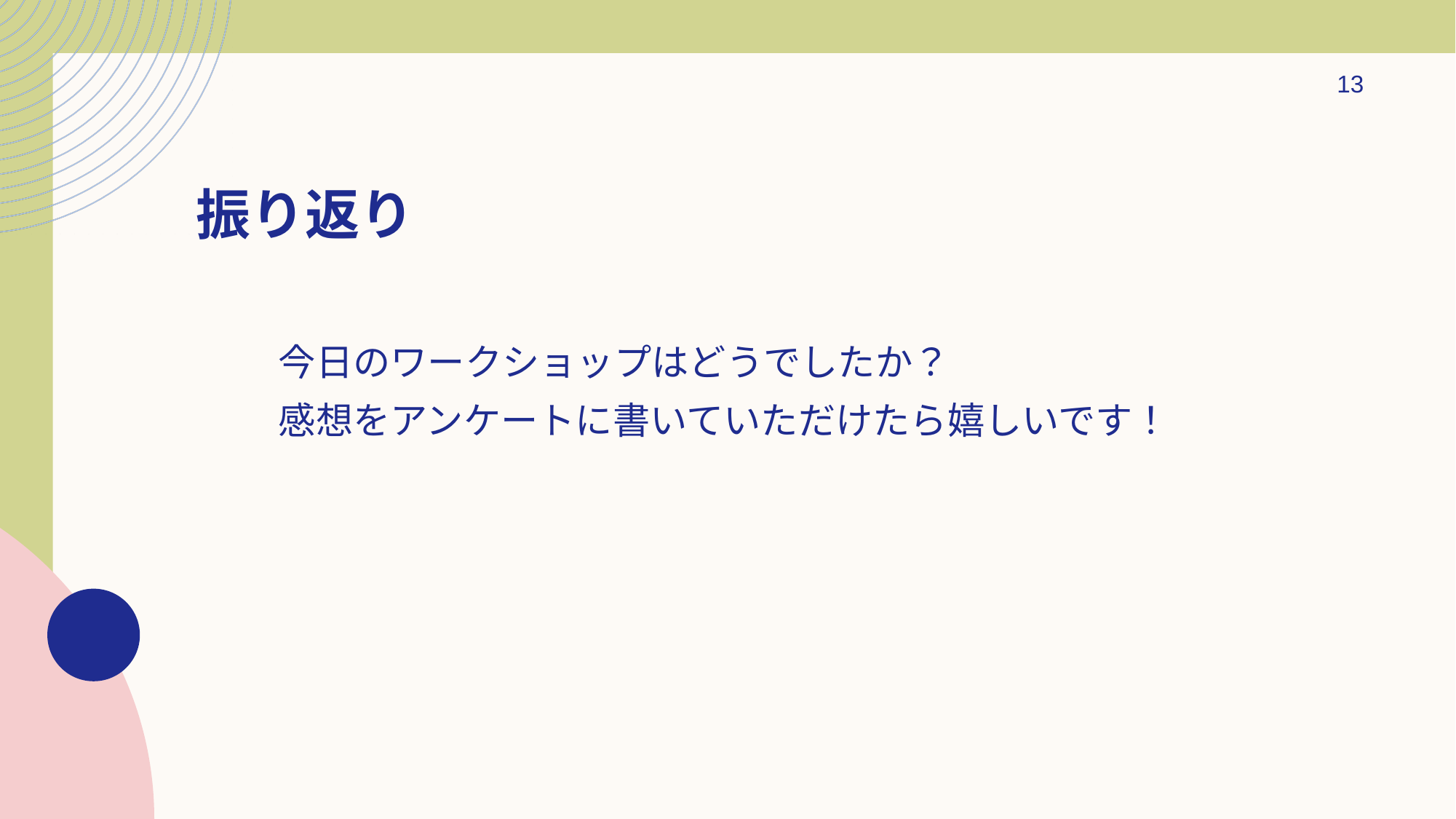

13
# 振り返り
今日のワークショップはどうでしたか？
感想をアンケートに書いていただけたら嬉しいです！